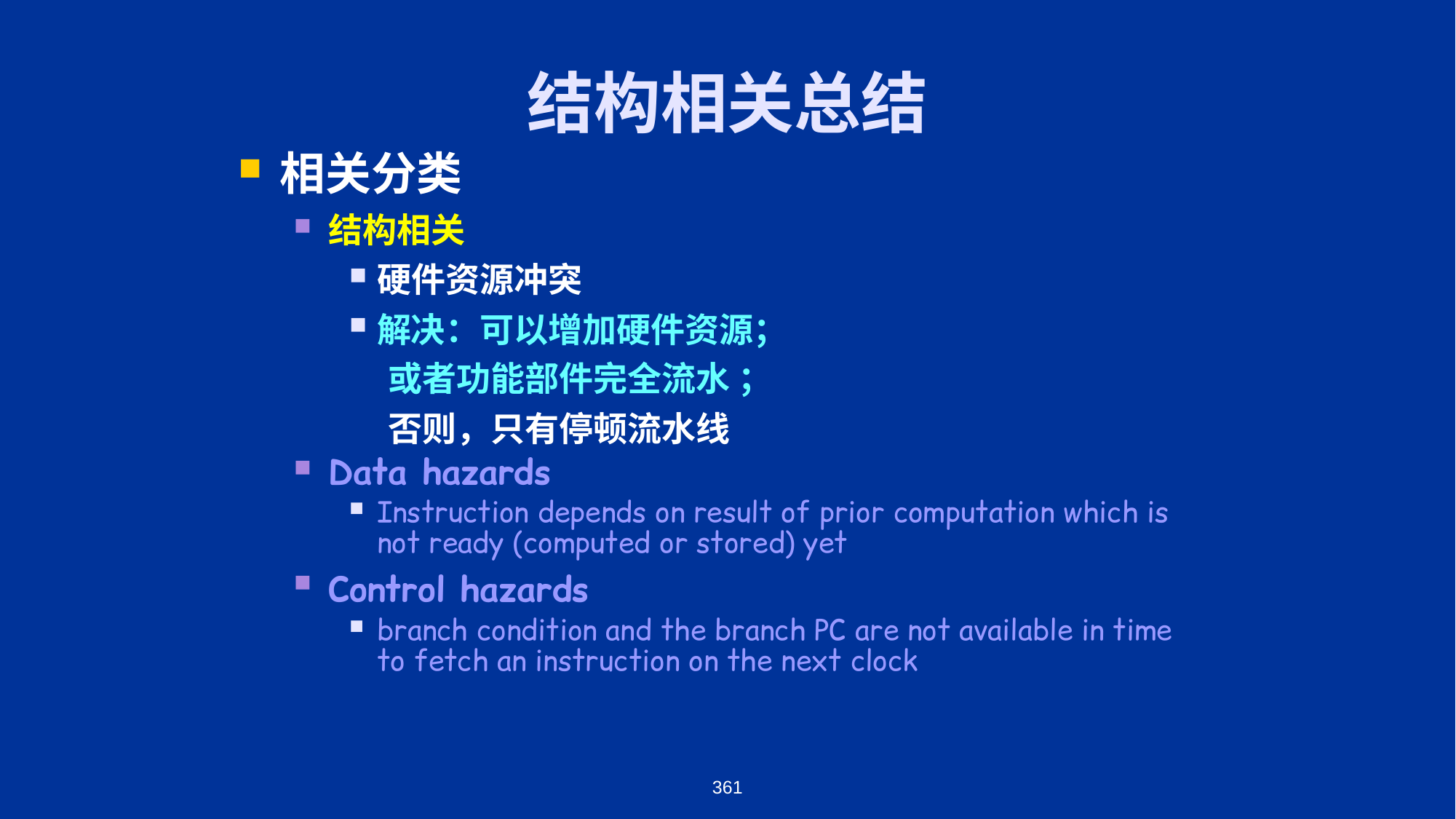

# 结构相关总结
相关分类
结构相关
硬件资源冲突
解决：可以增加硬件资源；
    或者功能部件完全流水 ；
    否则，只有停顿流水线
Data hazards
Instruction depends on result of prior computation which is not ready (computed or stored) yet
Control hazards
branch condition and the branch PC are not available in time to fetch an instruction on the next clock
361